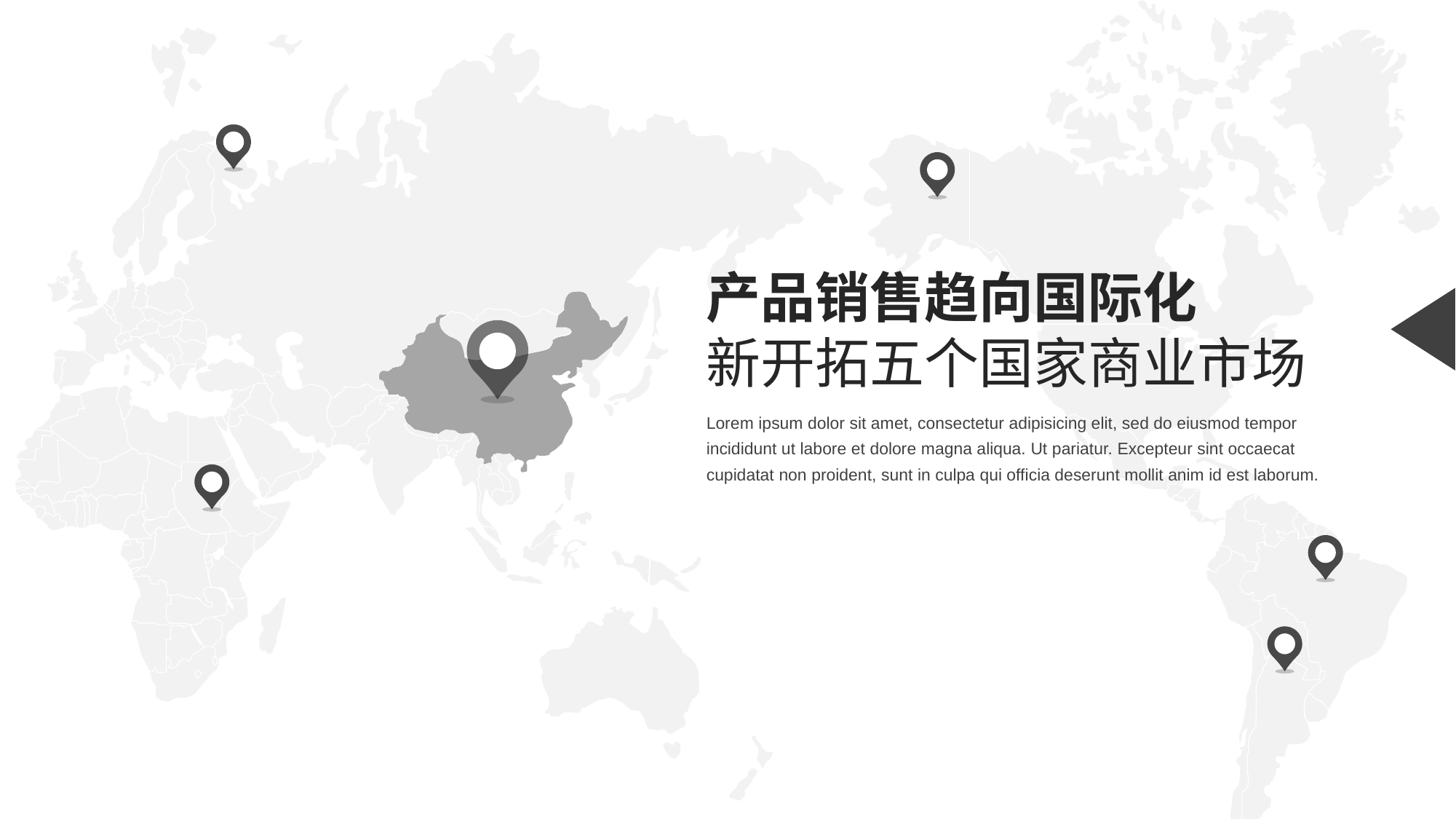

产品销售趋向国际化
新开拓五个国家商业市场

Lorem ipsum dolor sit amet, consectetur adipisicing elit, sed do eiusmod tempor incididunt ut labore et dolore magna aliqua. Ut pariatur. Excepteur sint occaecat cupidatat non proident, sunt in culpa qui officia deserunt mollit anim id est laborum.